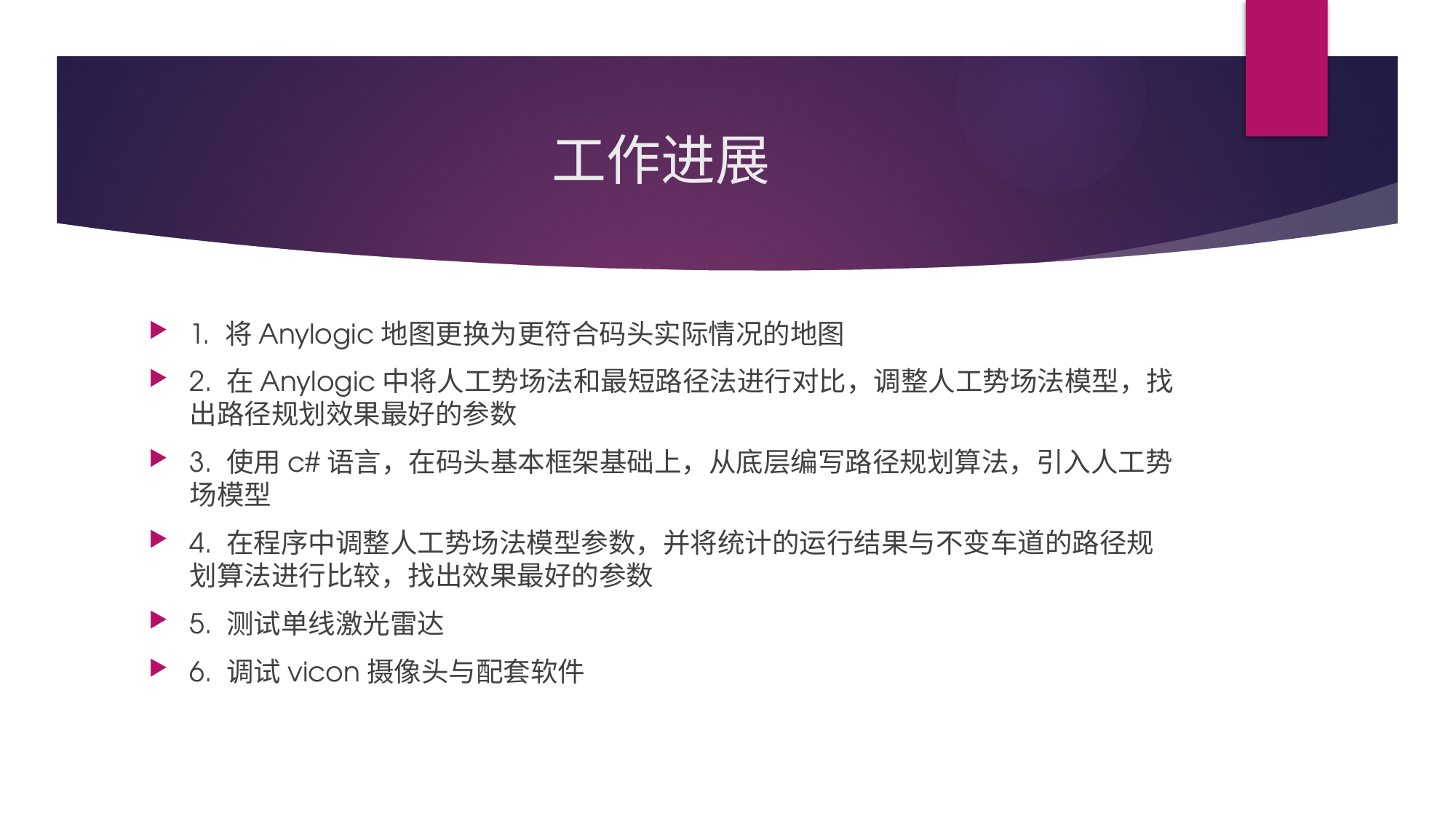

# 工作进展
1. 将Anylogic地图更换为更符合码头实际情况的地图
2. 在Anylogic中将人工势场法和最短路径法进行对比，调整人工势场法模型，找出路径规划效果最好的参数
3. 使用c#语言，在码头基本框架基础上，从底层编写路径规划算法，引入人工势场模型
4. 在程序中调整人工势场法模型参数，并将统计的运行结果与不变车道的路径规划算法进行比较，找出效果最好的参数
5. 测试单线激光雷达
6. 调试vicon摄像头与配套软件